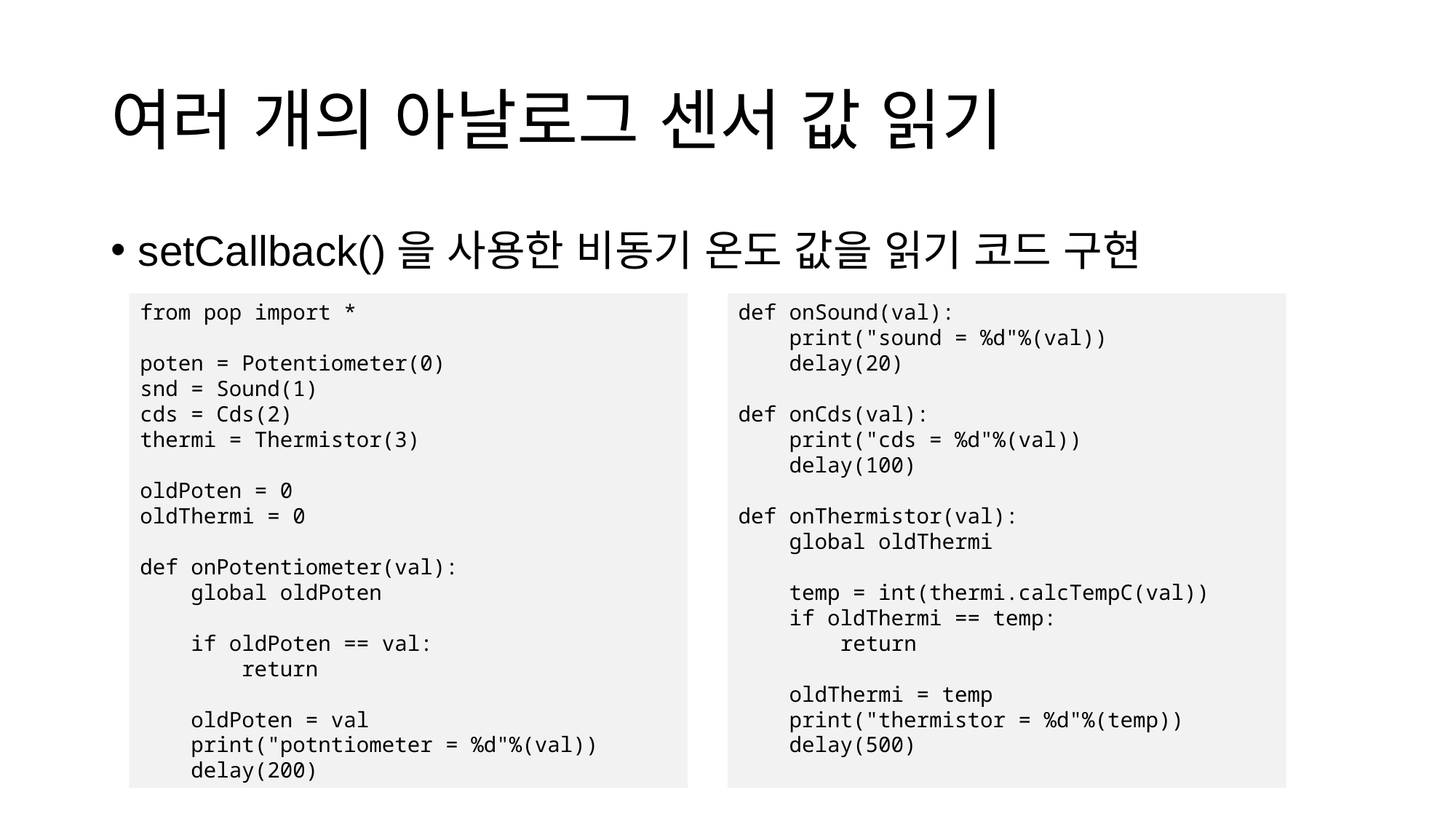

# 여러 개의 아날로그 센서 값 읽기
setCallback()을 사용한 비동기 온도 값을 읽기 코드 구현
from pop import *

poten = Potentiometer(0)
snd = Sound(1)
cds = Cds(2)
thermi = Thermistor(3)

oldPoten = 0
oldThermi = 0

def onPotentiometer(val):
    global oldPoten

    if oldPoten == val:
        return

    oldPoten = val
    print("potntiometer = %d"%(val))
    delay(200)
def onSound(val):
    print("sound = %d"%(val))
    delay(20)

def onCds(val):
    print("cds = %d"%(val))
    delay(100)

def onThermistor(val):
    global oldThermi

    temp = int(thermi.calcTempC(val))
    if oldThermi == temp:
        return

    oldThermi = temp
    print("thermistor = %d"%(temp))
    delay(500)